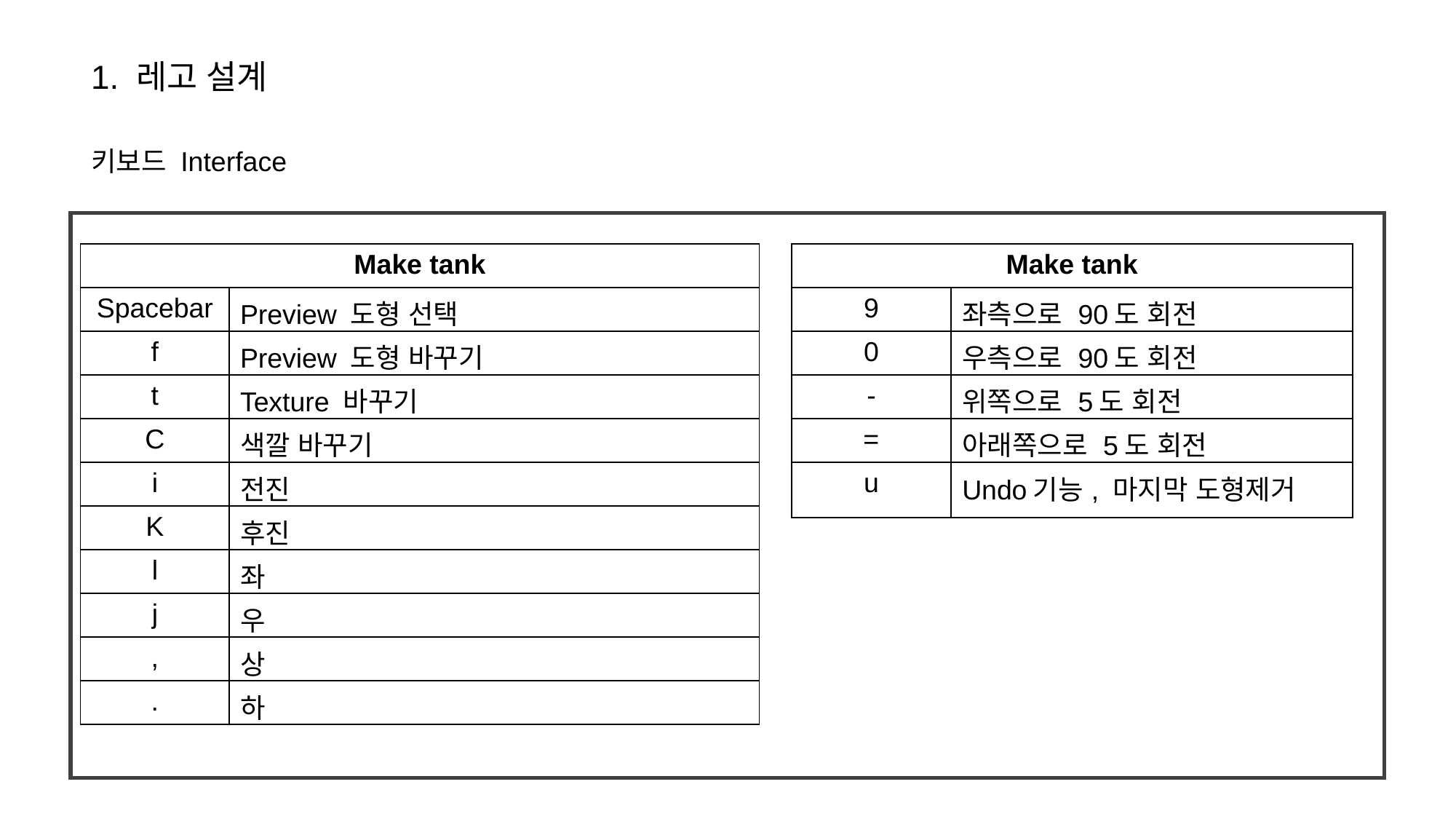

1. 레고 설계
키보드 Interface

| Make tank |  |
| --- | --- |
| Spacebar | Preview 도형 선택 |
| f | Preview 도형 바꾸기 |
| t | Texture 바꾸기 |
| C | 색깔 바꾸기 |
| i | 전진 |
| K | 후진 |
| l | 좌 |
| j | 우 |
| , | 상 |
| . | 하 |
| Make tank |  |
| --- | --- |
| 9 | 좌측으로 90도 회전 |
| 0 | 우측으로 90도 회전 |
| - | 위쪽으로 5도 회전 |
| = | 아래쪽으로 5도 회전 |
| u | Undo기능, 마지막 도형제거 |